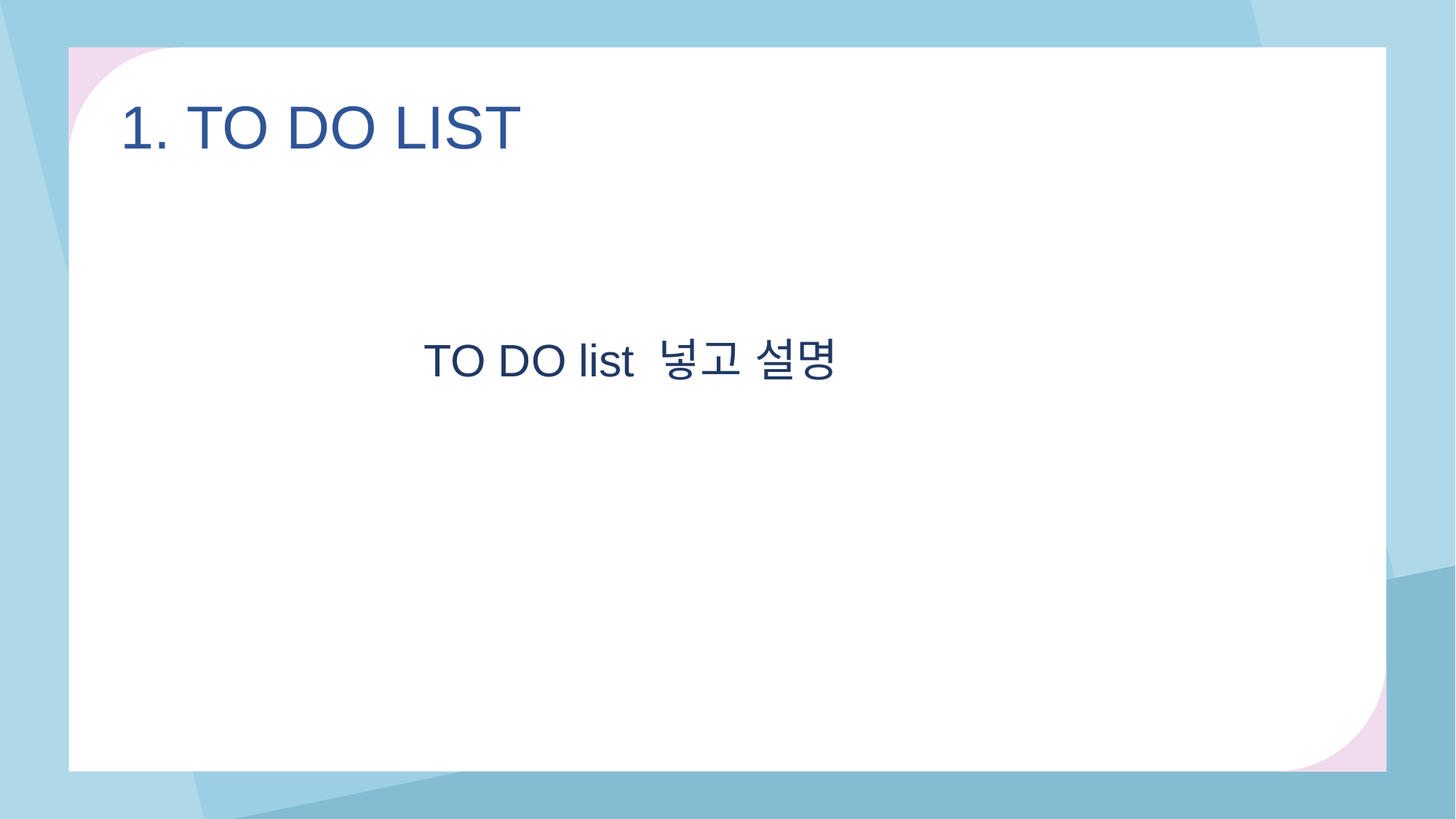

1. TO DO LIST
TO DO list 넣고 설명